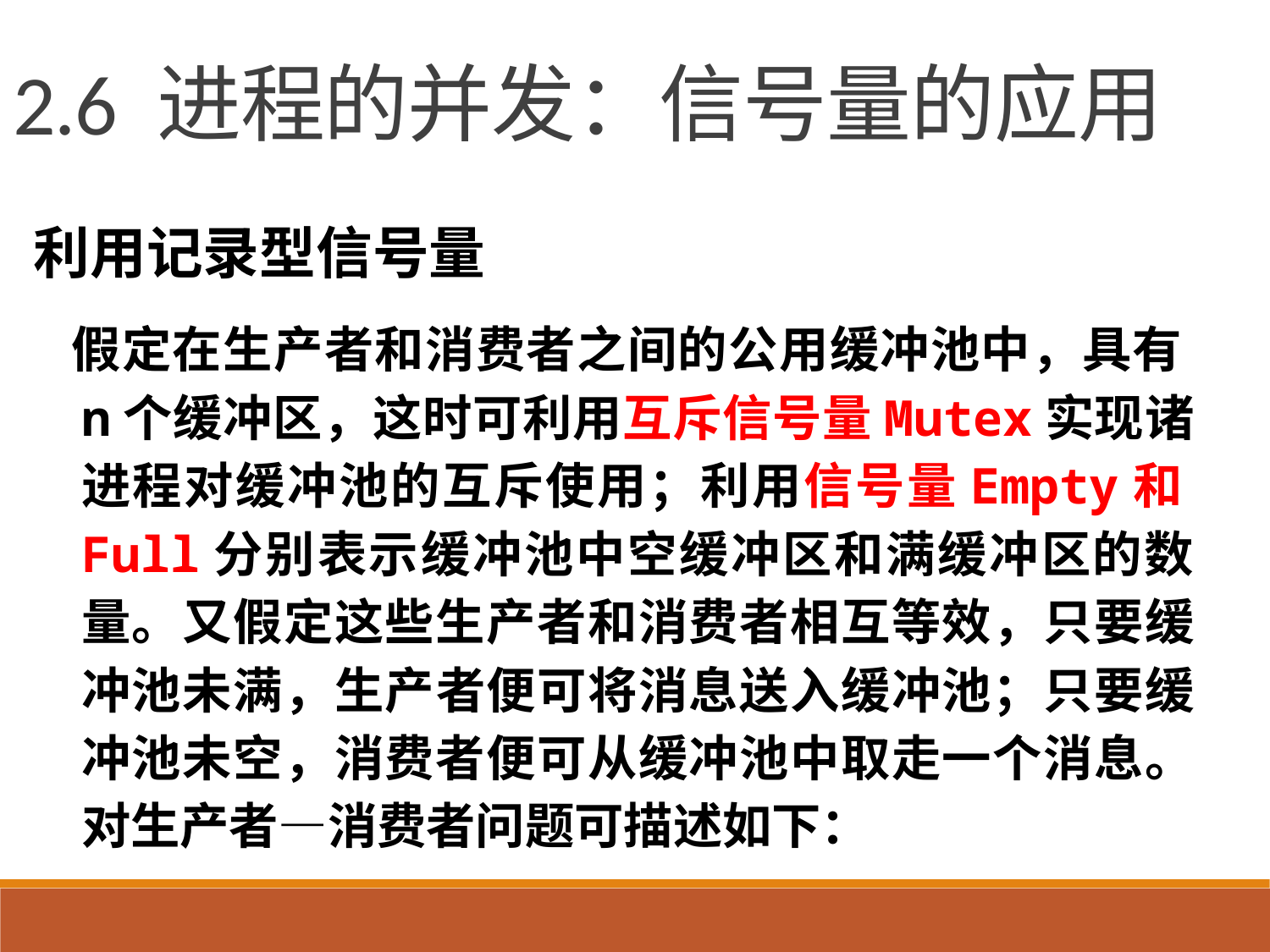

2.6 进程的并发：信号量的应用
利用记录型信号量
  假定在生产者和消费者之间的公用缓冲池中，具有n个缓冲区，这时可利用互斥信号量Mutex实现诸进程对缓冲池的互斥使用；利用信号量Empty和Full分别表示缓冲池中空缓冲区和满缓冲区的数量。又假定这些生产者和消费者相互等效，只要缓冲池未满，生产者便可将消息送入缓冲池；只要缓冲池未空，消费者便可从缓冲池中取走一个消息。对生产者—消费者问题可描述如下：